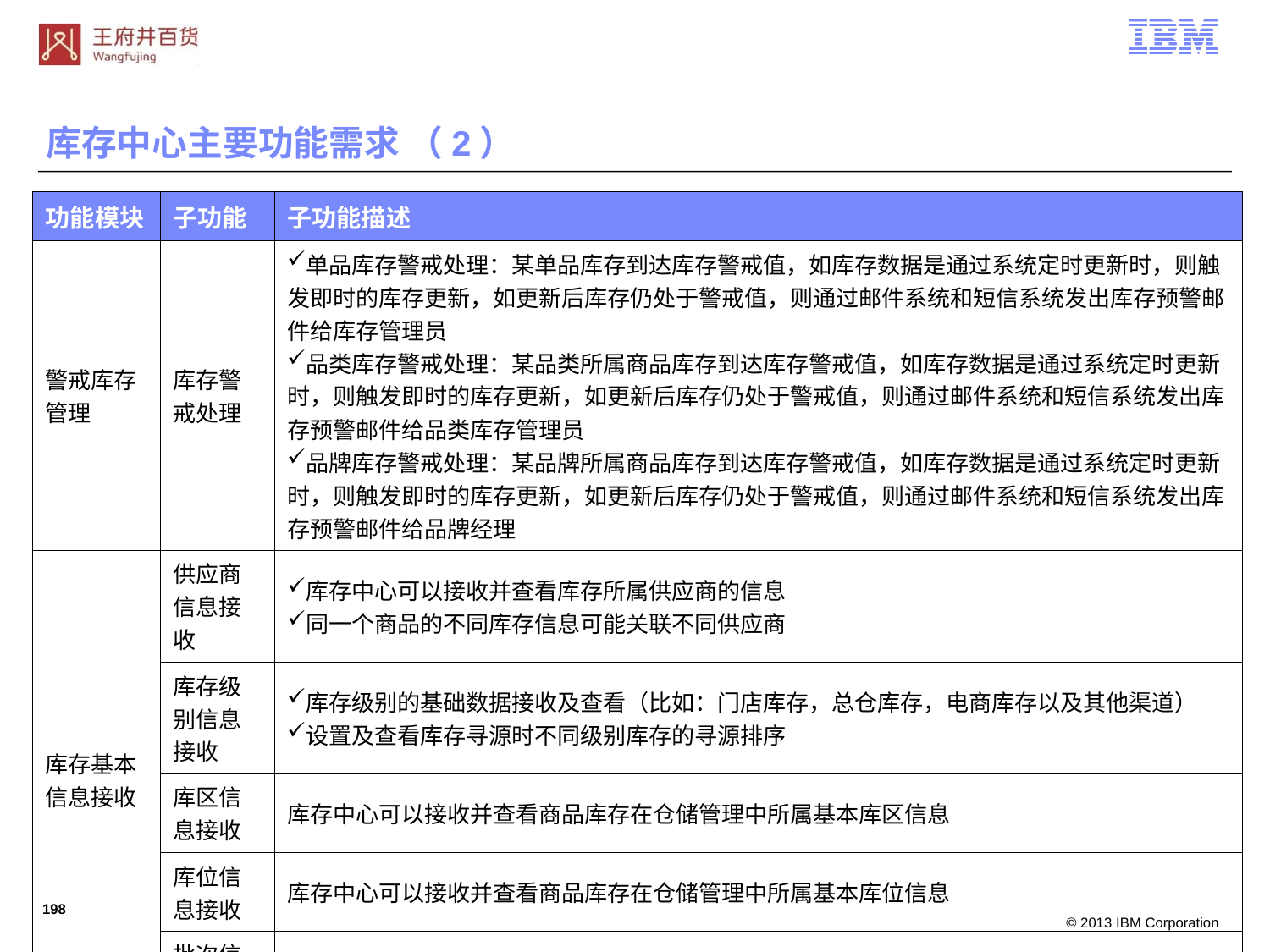

库存中心主要功能需求 （2）
| 功能模块 | 子功能 | 子功能描述 |
| --- | --- | --- |
| 警戒库存管理 | 库存警戒处理 | 单品库存警戒处理：某单品库存到达库存警戒值，如库存数据是通过系统定时更新时，则触发即时的库存更新，如更新后库存仍处于警戒值，则通过邮件系统和短信系统发出库存预警邮件给库存管理员 品类库存警戒处理：某品类所属商品库存到达库存警戒值，如库存数据是通过系统定时更新时，则触发即时的库存更新，如更新后库存仍处于警戒值，则通过邮件系统和短信系统发出库存预警邮件给品类库存管理员 品牌库存警戒处理：某品牌所属商品库存到达库存警戒值，如库存数据是通过系统定时更新时，则触发即时的库存更新，如更新后库存仍处于警戒值，则通过邮件系统和短信系统发出库存预警邮件给品牌经理 |
| 库存基本信息接收 | 供应商信息接收 | 库存中心可以接收并查看库存所属供应商的信息 同一个商品的不同库存信息可能关联不同供应商 |
|  | 库存级别信息接收 | 库存级别的基础数据接收及查看（比如：门店库存，总仓库存，电商库存以及其他渠道） 设置及查看库存寻源时不同级别库存的寻源排序 |
|  | 库区信息接收 | 库存中心可以接收并查看商品库存在仓储管理中所属基本库区信息 |
|  | 库位信息接收 | 库存中心可以接收并查看商品库存在仓储管理中所属基本库位信息 |
|  | 批次信息接收 | 库存中心可以接收并查看商品库存在仓储管理中所属基本批次信息 |
198